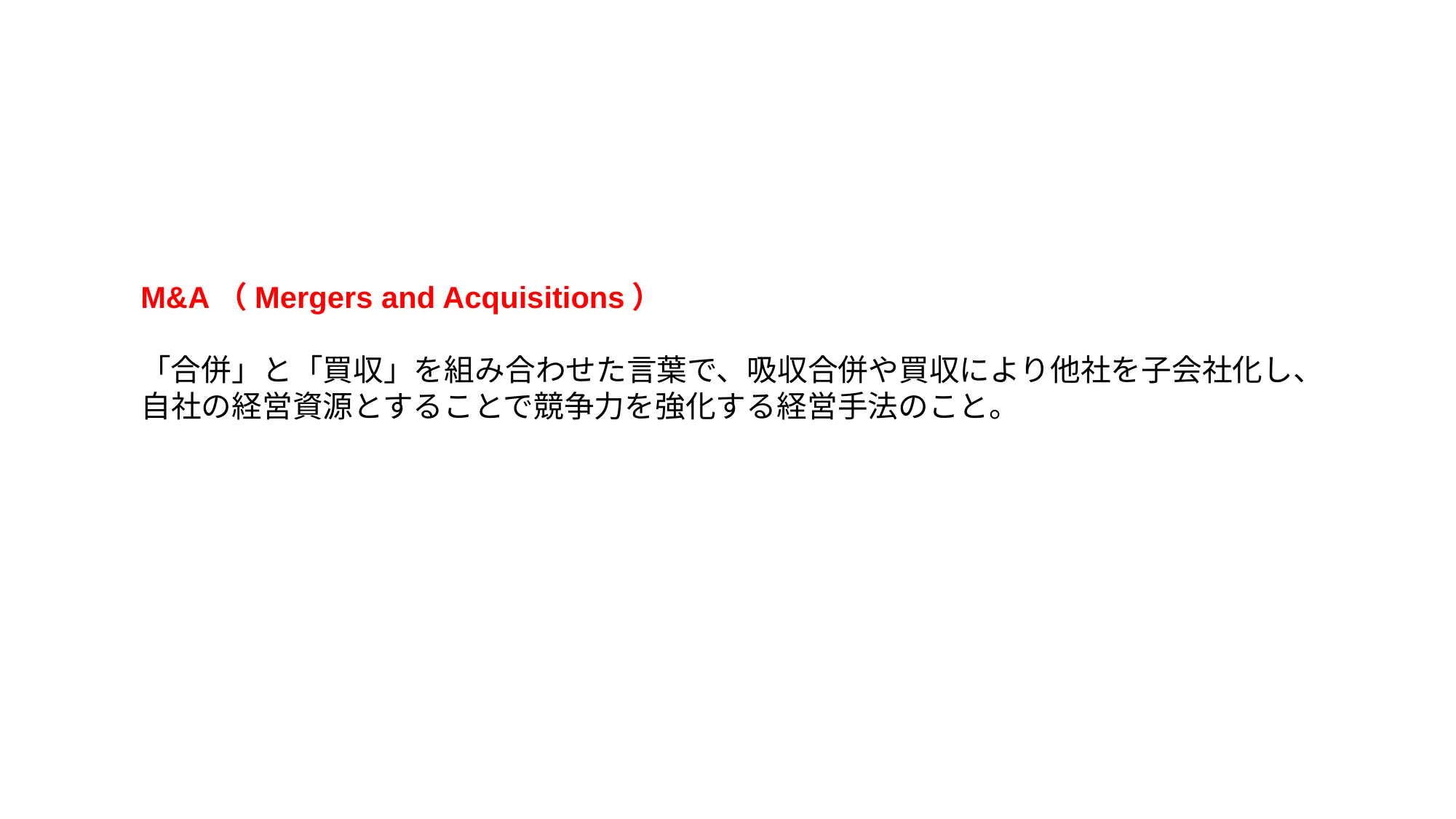

M&A（Mergers and Acquisitions）

「合併」と「買収」を組み合わせた言葉で、吸収合併や買収により他社を子会社化し、自社の経営資源とすることで競争力を強化する経営手法のこと。